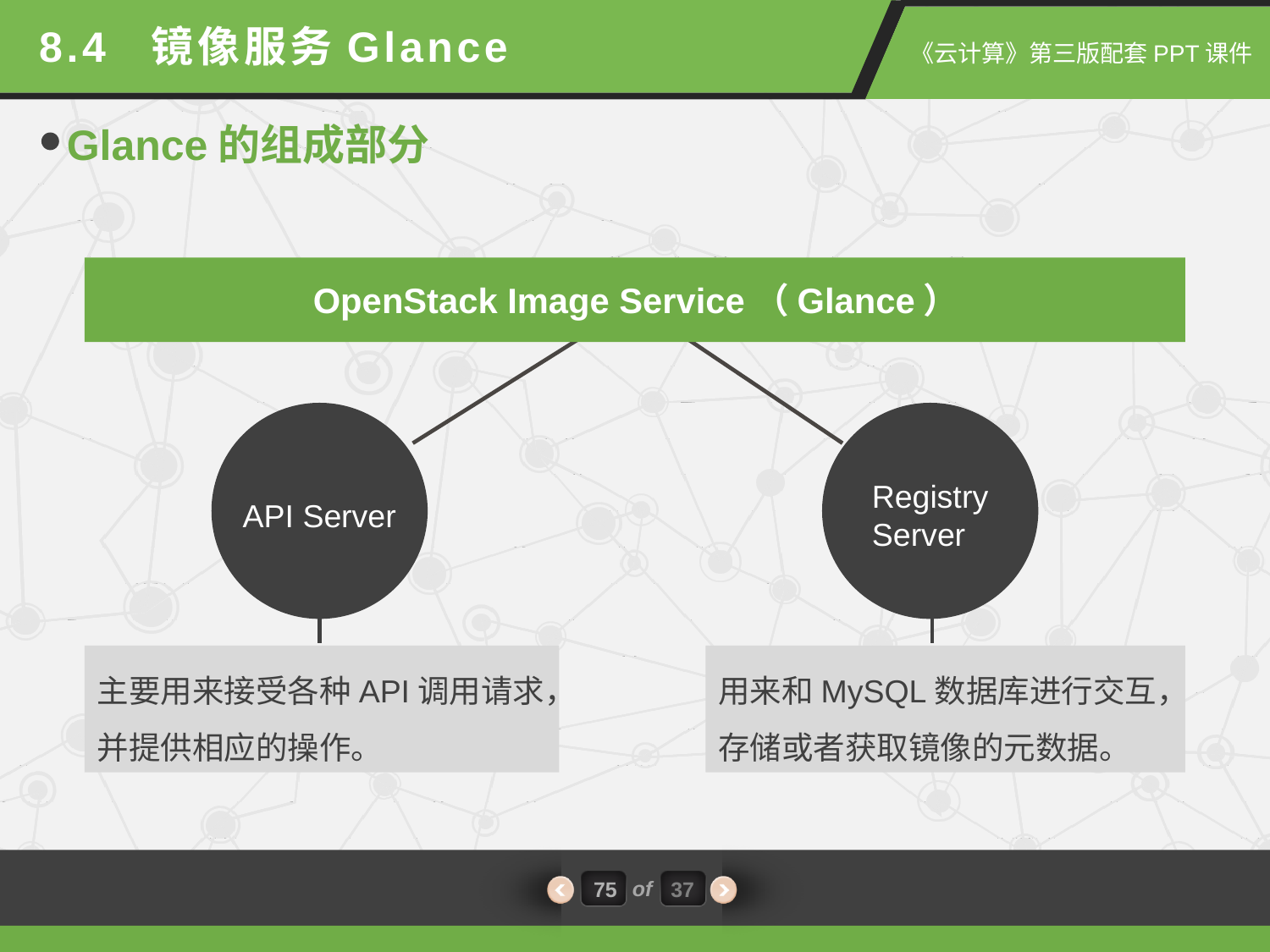

8.4  镜像服务Glance
Glance的组成部分

OpenStack Image Service（Glance）

Registry
Server
API Server
主要用来接受各种API调用请求，并提供相应的操作。
用来和MySQL数据库进行交互，存储或者获取镜像的元数据。
75